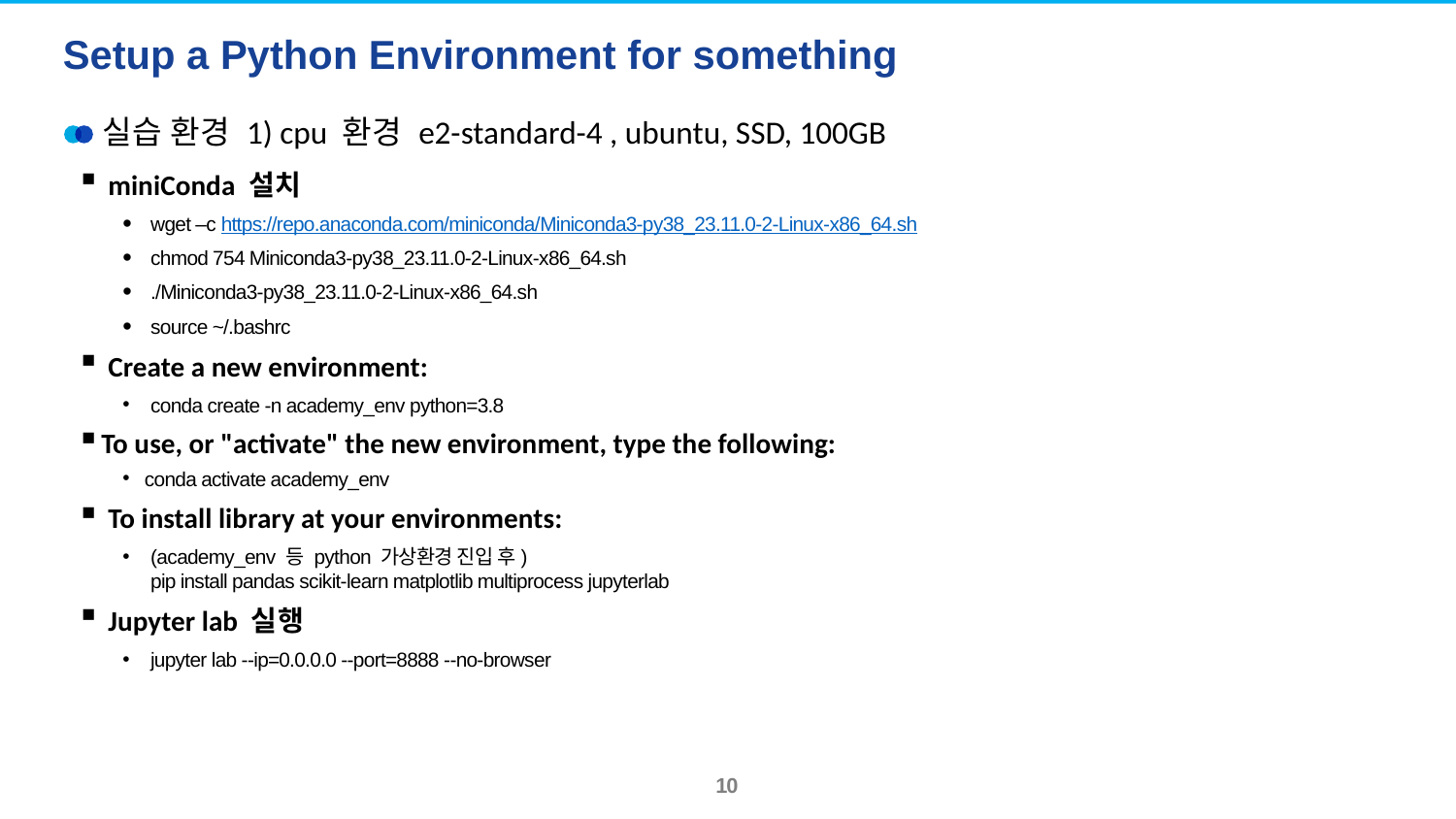

# Setup a Python Environment for something
실습 환경 1) cpu 환경 e2-standard-4 , ubuntu, SSD, 100GB

miniConda 설치
wget –c https://repo.anaconda.com/miniconda/Miniconda3-py38_23.11.0-2-Linux-x86_64.sh
chmod 754 Miniconda3-py38_23.11.0-2-Linux-x86_64.sh
./Miniconda3-py38_23.11.0-2-Linux-x86_64.sh
source ~/.bashrc
Create a new environment:
conda create -n academy_env python=3.8
To use, or "activate" the new environment, type the following:
conda activate academy_env
To install library at your environments:
(academy_env 등 python 가상환경 진입 후)
pip install pandas scikit-learn matplotlib multiprocess jupyterlab
Jupyter lab 실행
jupyter lab --ip=0.0.0.0 --port=8888 --no-browser